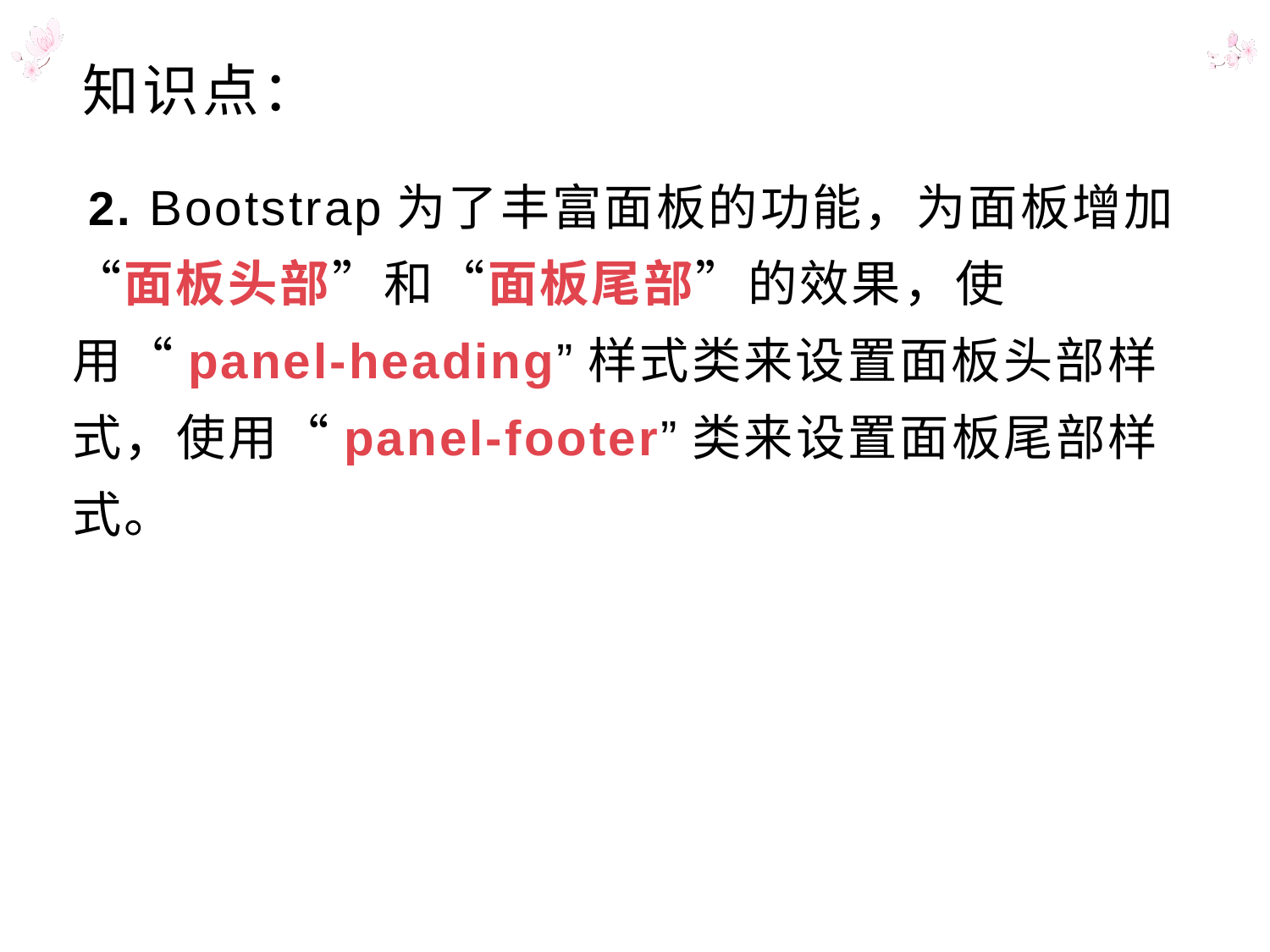

# 知识点：
 2. Bootstrap为了丰富面板的功能，为面板增加“面板头部”和“面板尾部”的效果，使用“panel-heading”样式类来设置面板头部样式，使用“panel-footer”类来设置面板尾部样式。